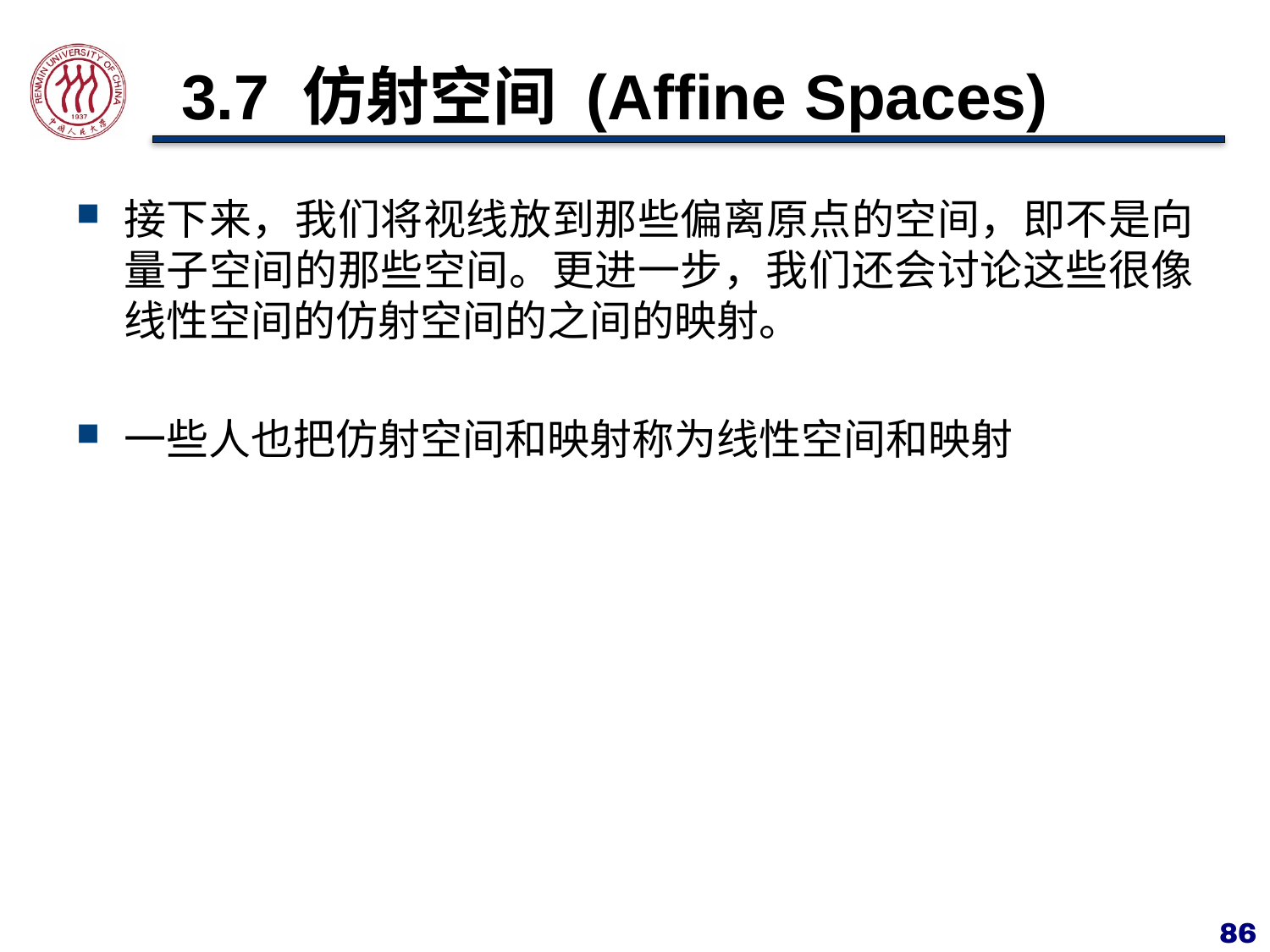

# 3.7 仿射空间 (Affine Spaces)
接下来，我们将视线放到那些偏离原点的空间，即不是向量子空间的那些空间。更进一步，我们还会讨论这些很像线性空间的仿射空间的之间的映射。

一些人也把仿射空间和映射称为线性空间和映射